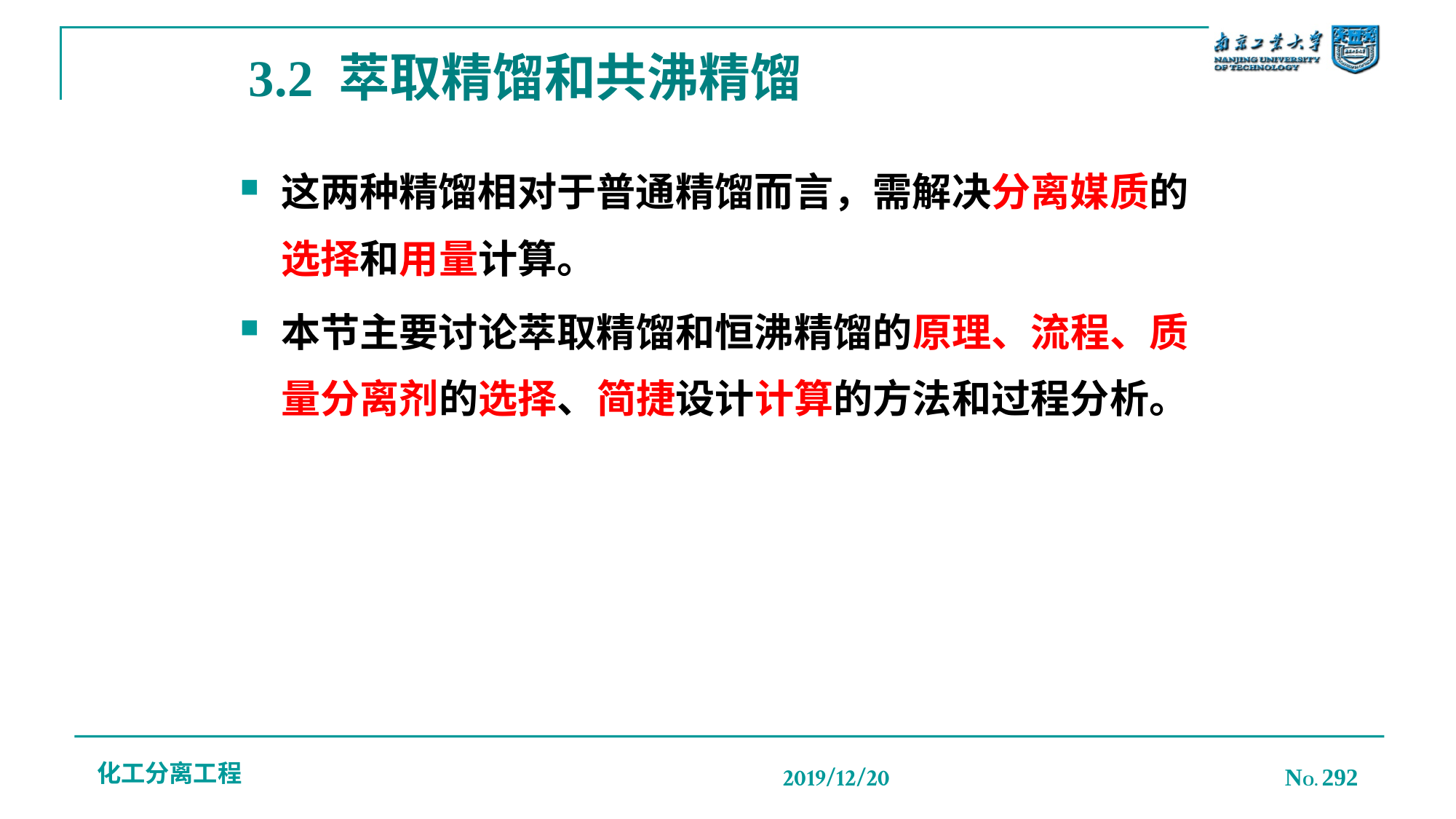

# 3.2 萃取精馏和共沸精馏
这两种精馏相对于普通精馏而言，需解决分离媒质的选择和用量计算。
本节主要讨论萃取精馏和恒沸精馏的原理、流程、质量分离剂的选择、简捷设计计算的方法和过程分析。
化工分离工程
NO. 292
2019/12/20